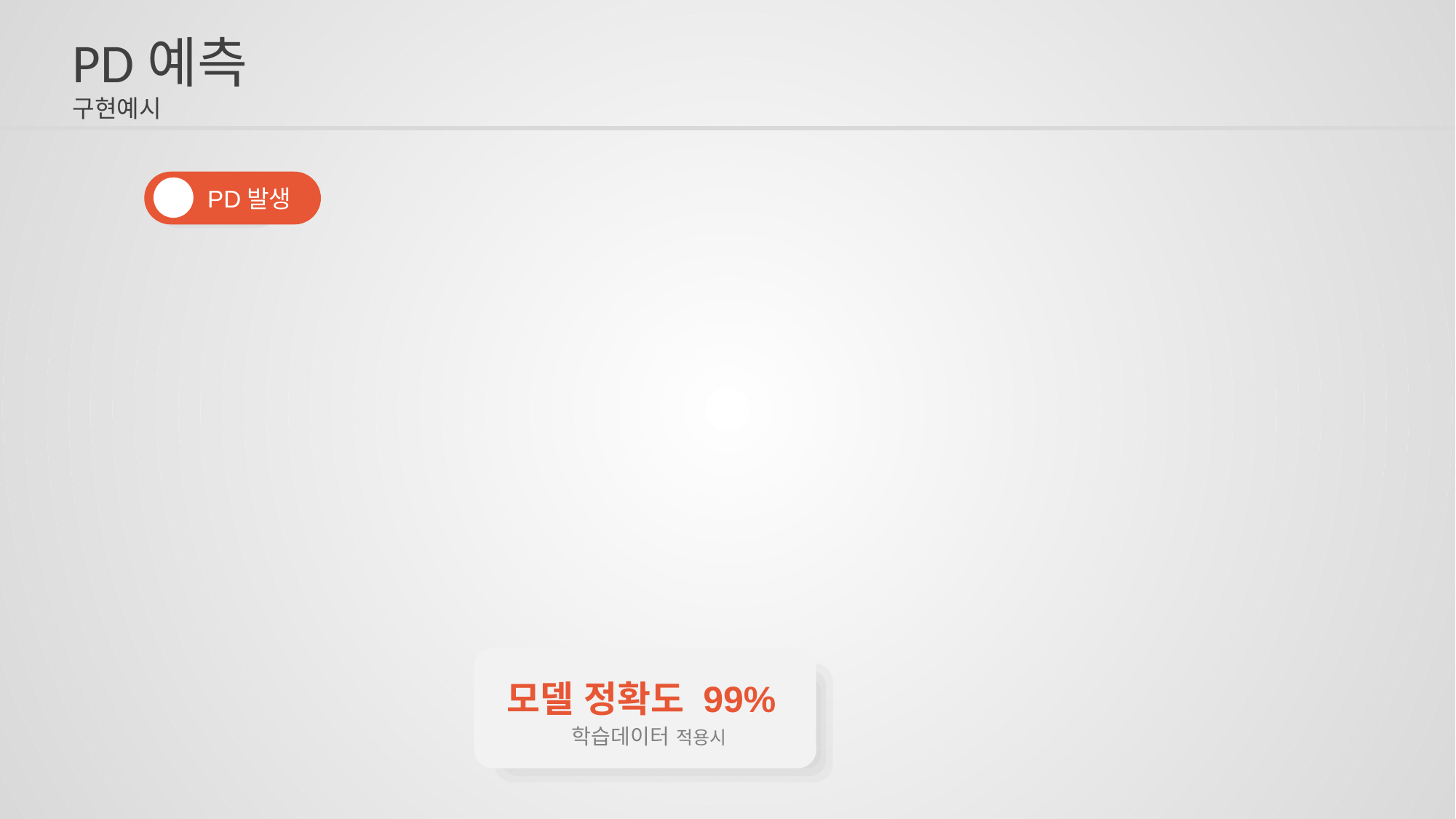

# PD예측 구현예시
PD발생

모델 정확도 99%
학습데이터 적용시